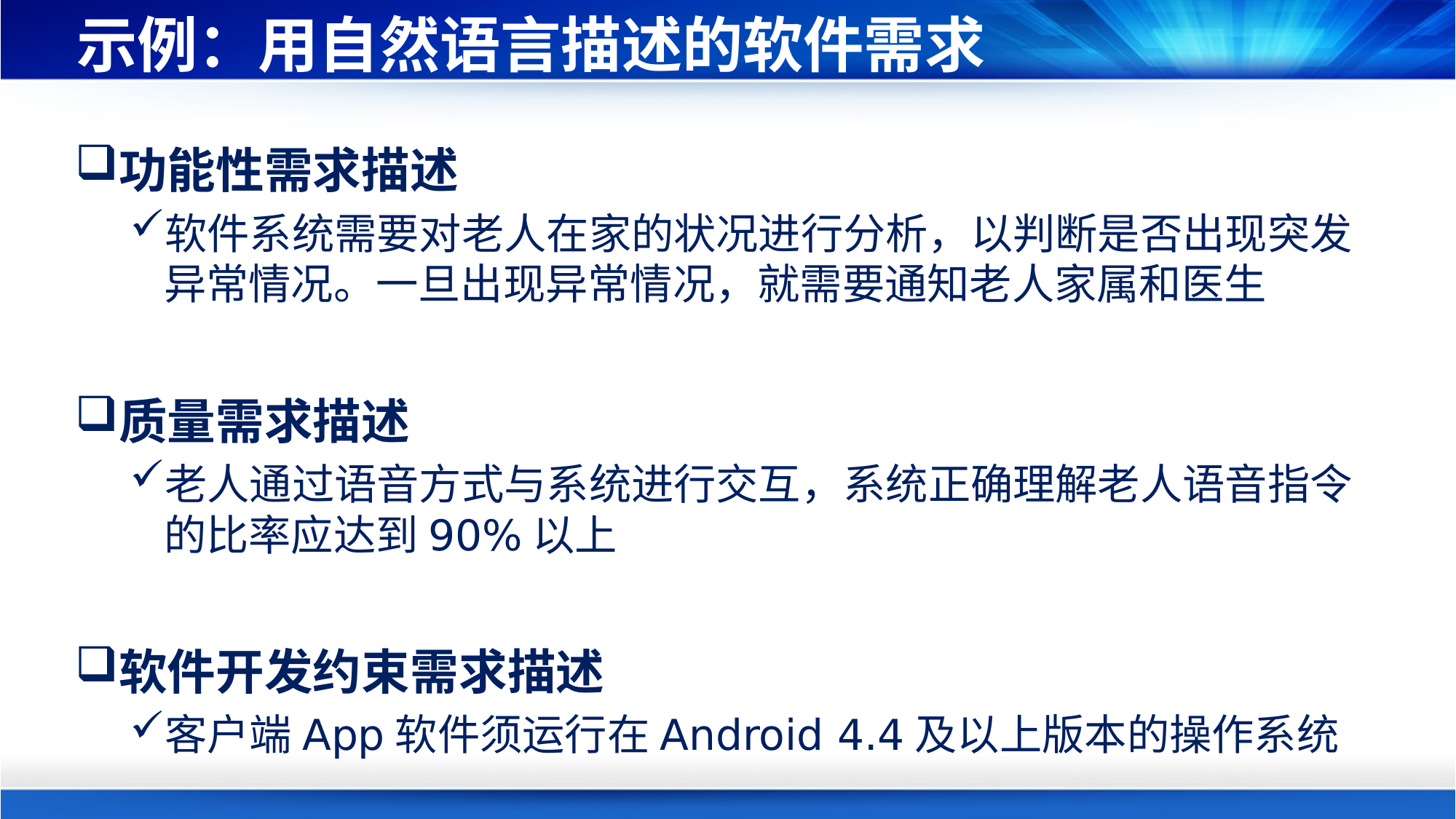

# 示例：用自然语言描述的软件需求
功能性需求描述
软件系统需要对老人在家的状况进行分析，以判断是否出现突发异常情况。一旦出现异常情况，就需要通知老人家属和医生

质量需求描述
老人通过语音方式与系统进行交互，系统正确理解老人语音指令的比率应达到90%以上

软件开发约束需求描述
客户端App软件须运行在Android 4.4及以上版本的操作系统